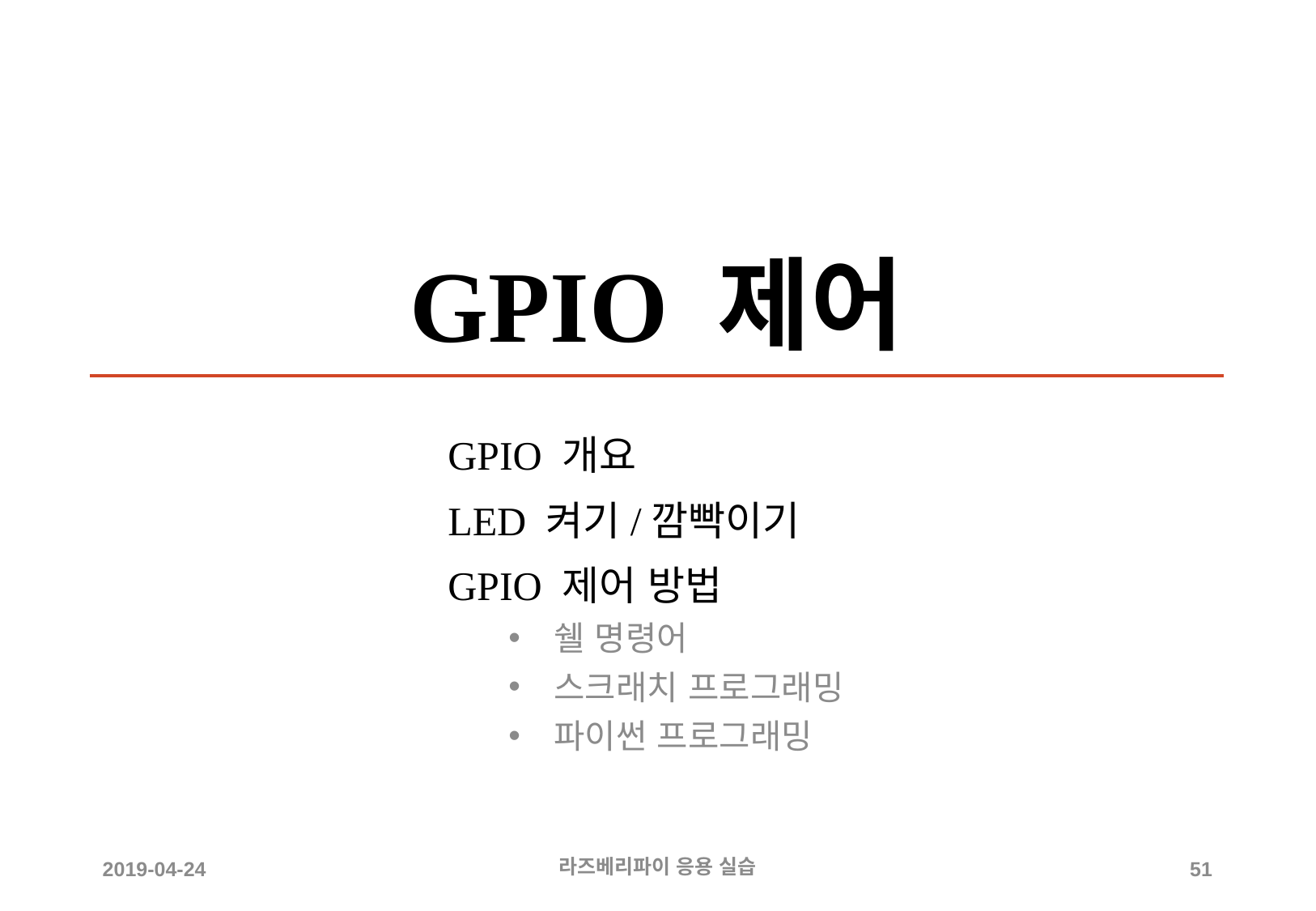

# GPIO 제어
GPIO 개요
LED 켜기/깜빡이기
GPIO 제어 방법
쉘 명령어
스크래치 프로그래밍
파이썬 프로그래밍
2019-04-24
라즈베리파이 응용 실습
51